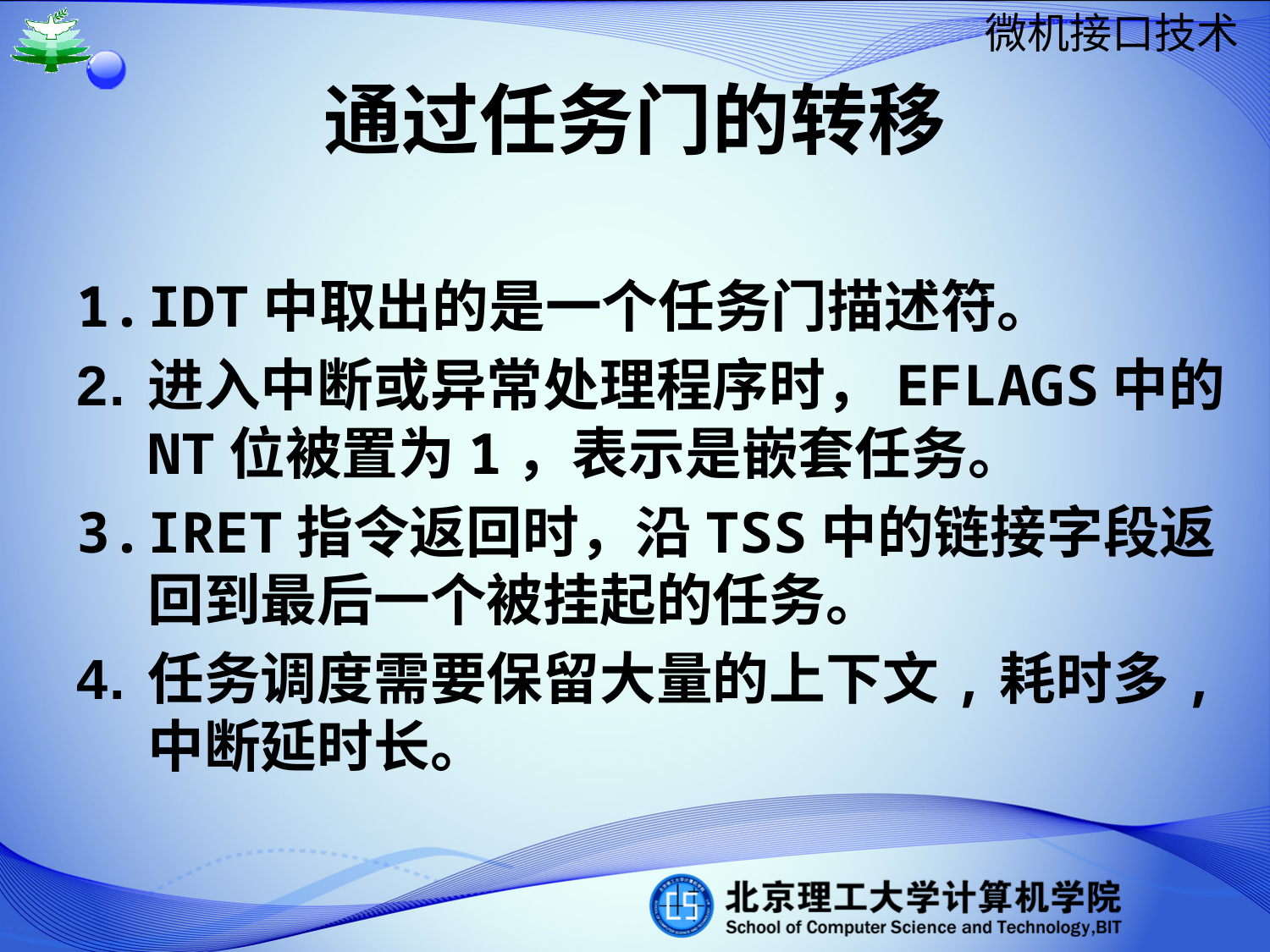

# 通过任务门的转移
IDT中取出的是一个任务门描述符。
进入中断或异常处理程序时，EFLAGS中的NT位被置为1，表示是嵌套任务。
IRET指令返回时，沿TSS中的链接字段返回到最后一个被挂起的任务。
任务调度需要保留大量的上下文,耗时多,中断延时长。